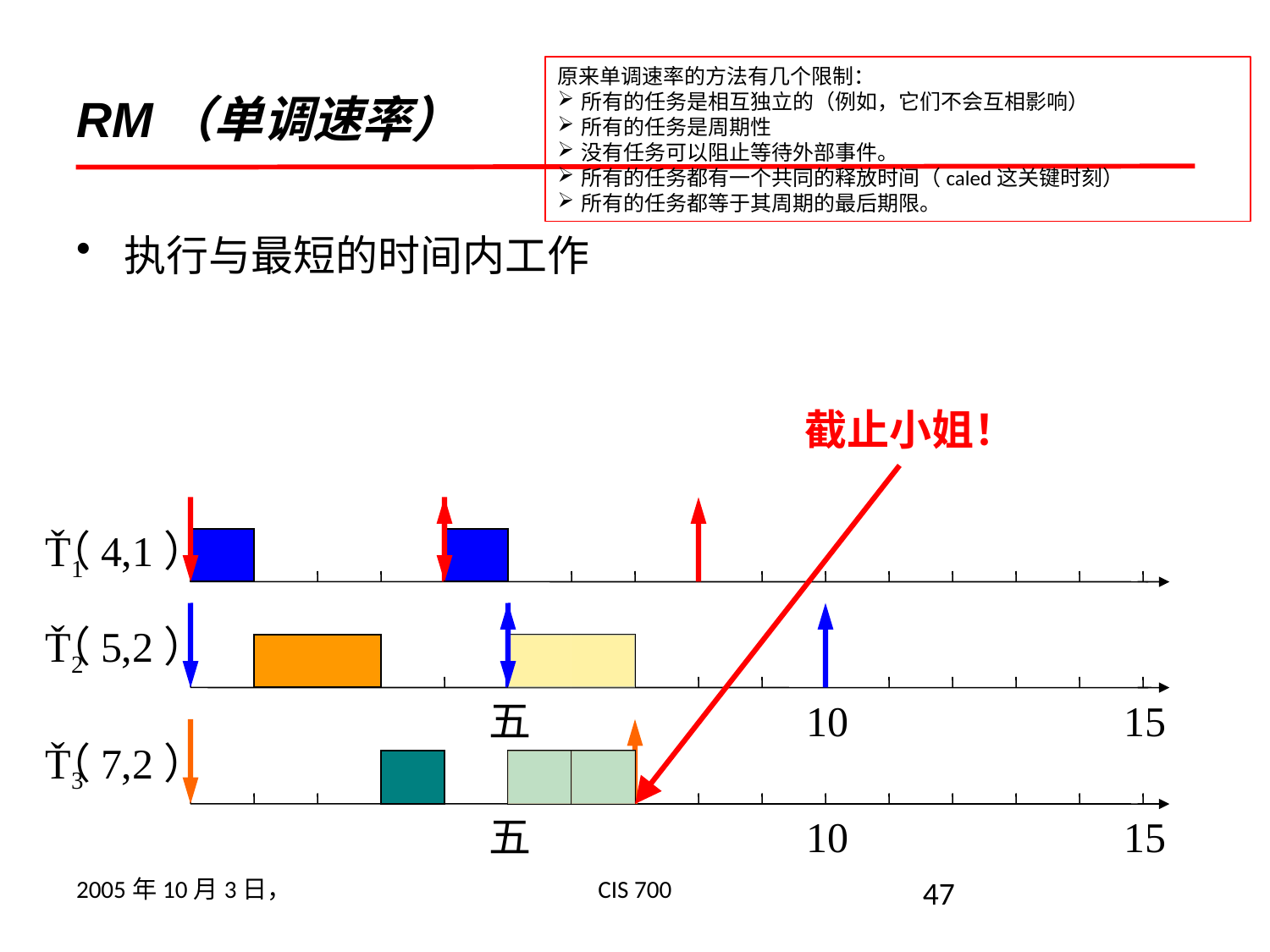

# RM（单调速率）
原来单调速率的方法有几个限制：
所有的任务是相互独立的（例如，它们不会互相影响）
所有的任务是周期性
没有任务可以阻止等待外部事件。
所有的任务都有一个共同的释放时间（caled这关键时刻）
所有的任务都等于其周期的最后期限。
执行与最短的时间内工作
截止小姐！

Ť1
（4,1）

Ť2
（5,2）

五
10
15
五
10
15

Ť3
（7,2）

2005年10月3日，
CIS 700
47